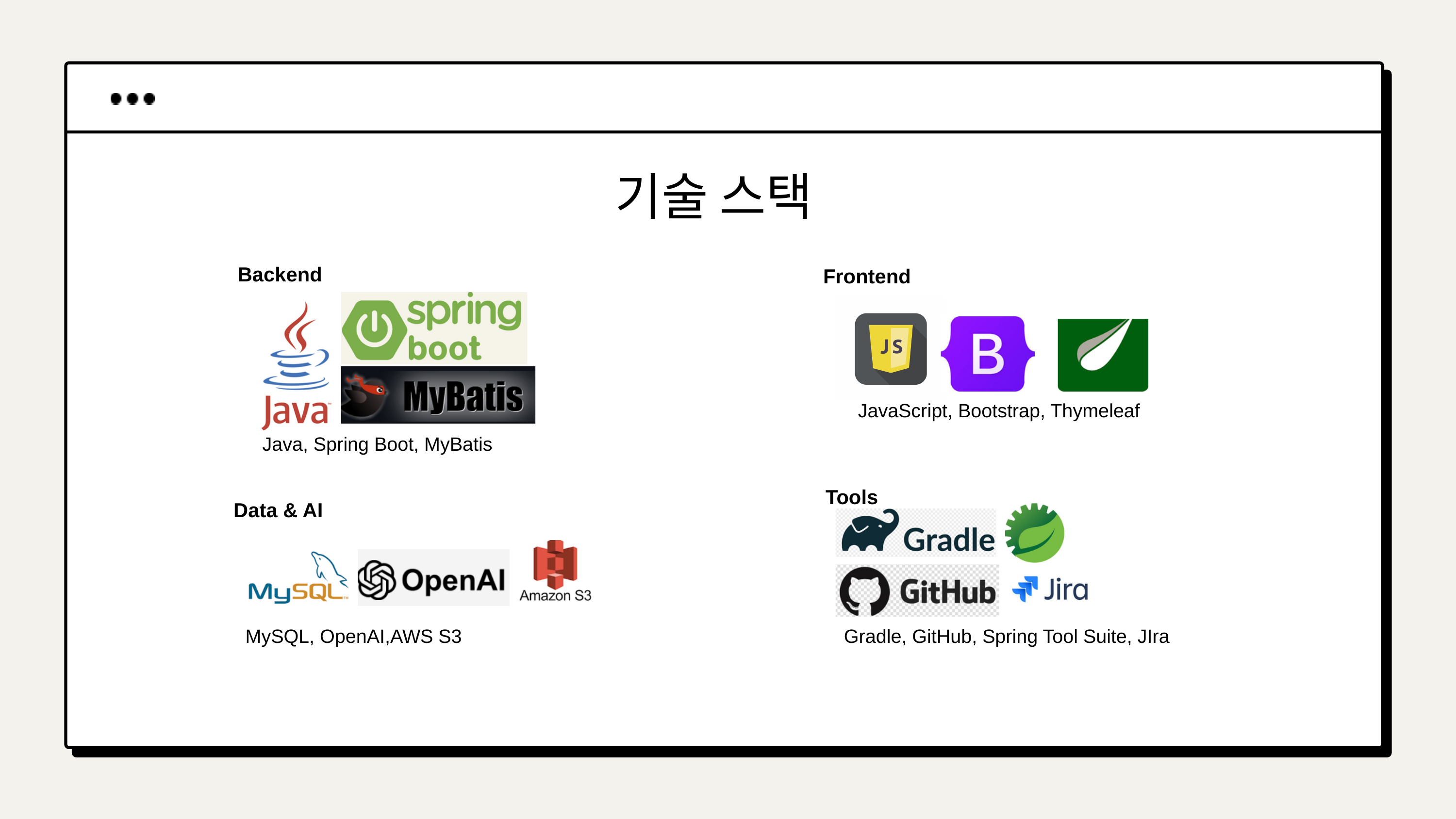

기술 스택
Frontend
 Backend

Java, Spring Boot, MyBatis

JavaScript, Bootstrap, Thymeleaf
Tools
Data & AI

MySQL, OpenAI,AWS S3
Gradle, GitHub, Spring Tool Suite, JIra